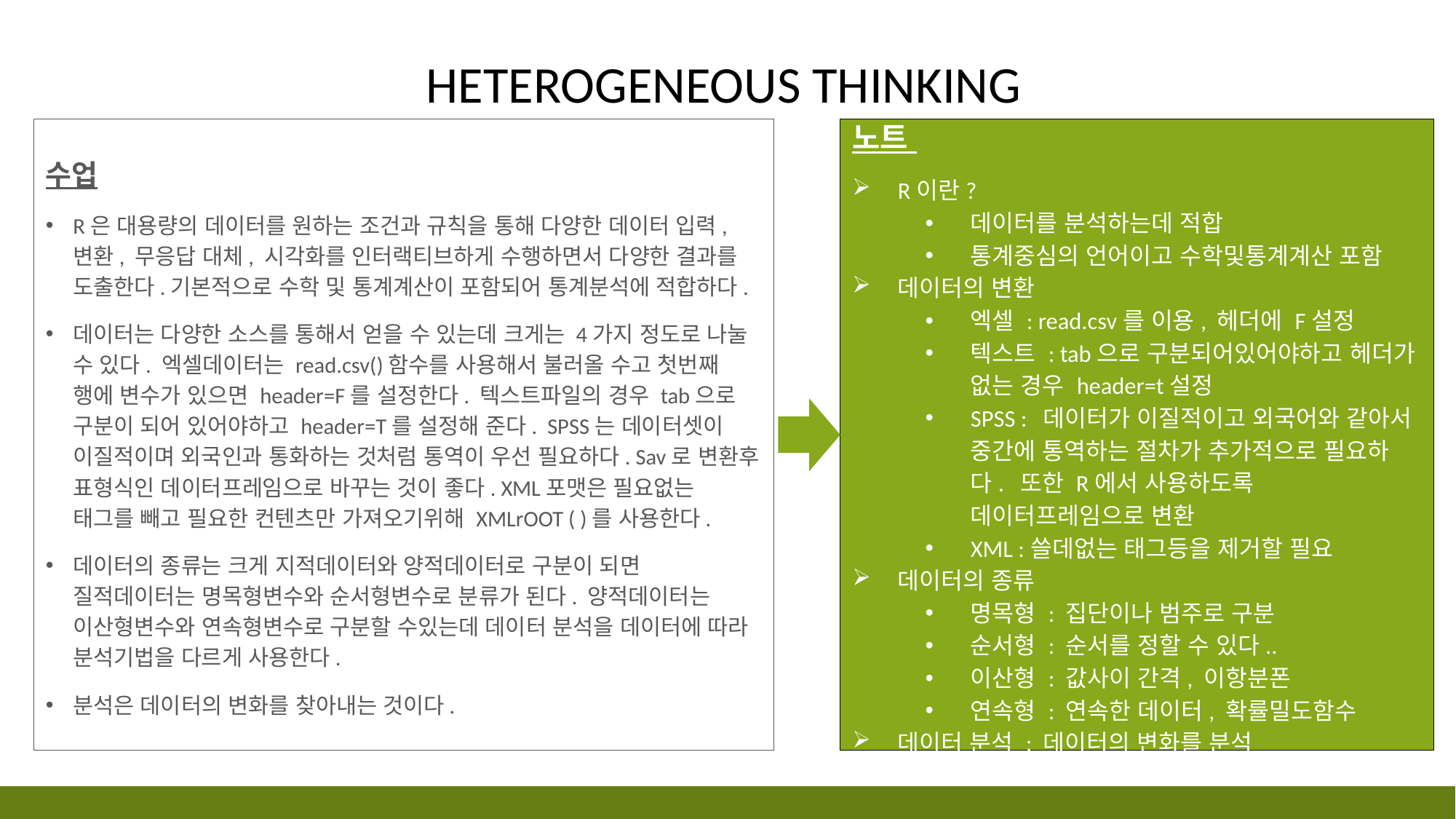

# Heterogeneous thinking
수업
R은 대용량의 데이터를 원하는 조건과 규칙을 통해 다양한 데이터 입력, 변환, 무응답 대체, 시각화를 인터랙티브하게 수행하면서 다양한 결과를 도출한다.기본적으로 수학 및 통계계산이 포함되어 통계분석에 적합하다.
데이터는 다양한 소스를 통해서 얻을 수 있는데 크게는 4가지 정도로 나눌 수 있다. 엑셀데이터는 read.csv()함수를 사용해서 불러올 수고 첫번째 행에 변수가 있으면 header=F를 설정한다. 텍스트파일의 경우 tab으로 구분이 되어 있어야하고 header=T를 설정해 준다.  SPSS는 데이터셋이 이질적이며 외국인과 통화하는 것처럼 통역이 우선 필요하다. Sav로 변환후 표형식인 데이터프레임으로 바꾸는 것이 좋다. XML포맷은 필요없는 태그를 빼고 필요한 컨텐츠만 가져오기위해 XMLrOOT ( )를 사용한다.
데이터의 종류는 크게 지적데이터와 양적데이터로 구분이 되면 질적데이터는 명목형변수와 순서형변수로 분류가 된다. 양적데이터는 이산형변수와 연속형변수로 구분할 수있는데 데이터 분석을 데이터에 따라 분석기법을 다르게 사용한다.
분석은 데이터의 변화를 찾아내는 것이다.
노트
R이란?
데이터를 분석하는데 적합
통계중심의 언어이고 수학및통계계산 포함
데이터의 변환
엑셀 : read.csv를 이용, 헤더에 F설정
텍스트 : tab으로 구분되어있어야하고 헤더가 없는 경우 header=t설정
SPSS :  데이터가 이질적이고 외국어와 같아서 중간에 통역하는 절차가 추가적으로 필요하다.  또한 R에서 사용하도록 데이터프레임으로 변환
XML :쓸데없는 태그등을 제거할 필요
데이터의 종류
명목형 : 집단이나 범주로 구분
순서형 : 순서를 정할 수 있다..
이산형 : 값사이 간격, 이항분폰
연속형 : 연속한 데이터, 확률밀도함수
데이터 분석 : 데이터의 변화를 분석